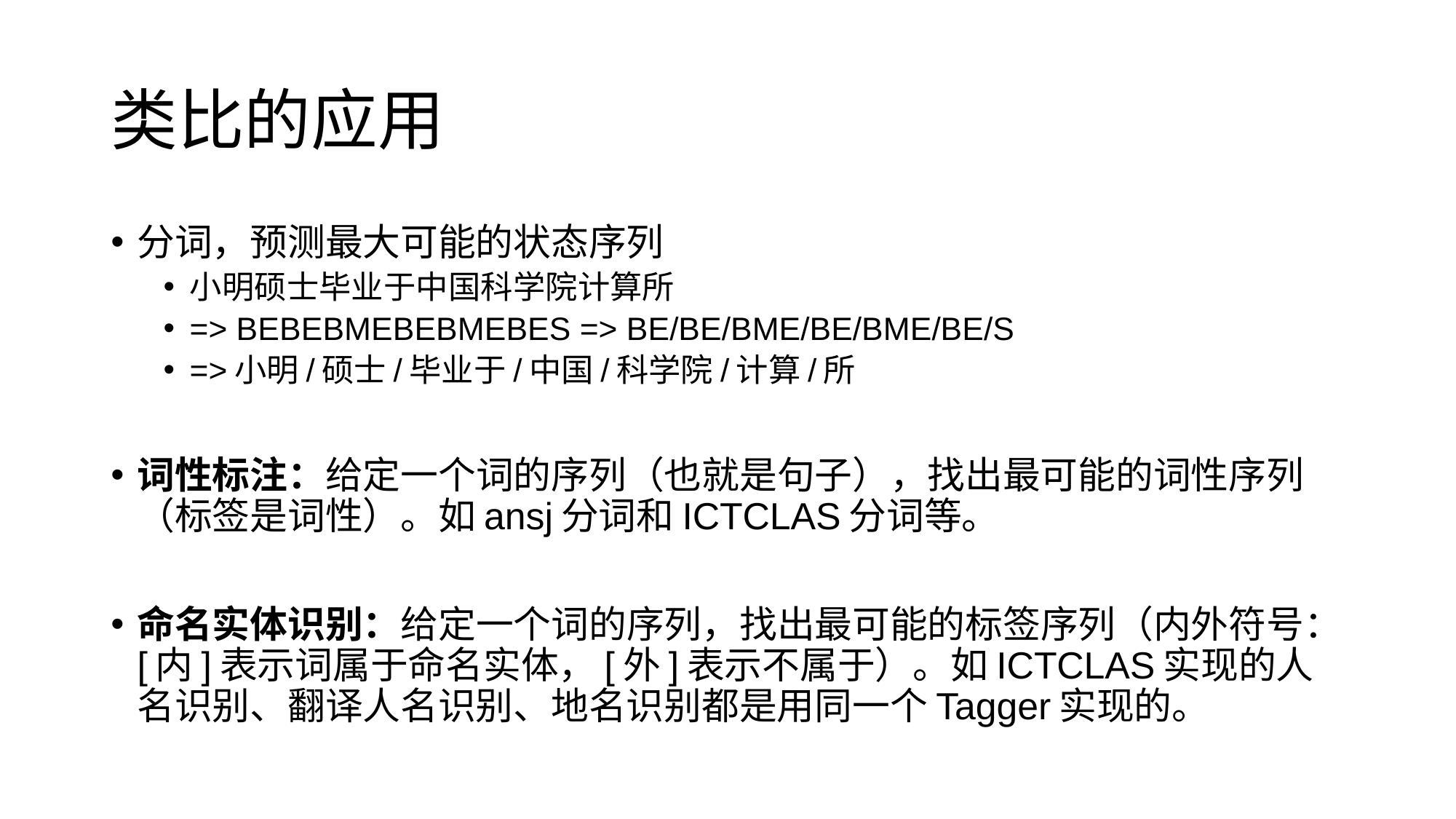

# 类比的应用
分词，预测最大可能的状态序列
小明硕士毕业于中国科学院计算所
=> BEBEBMEBEBMEBES => BE/BE/BME/BE/BME/BE/S
=>小明/硕士/毕业于/中国/科学院/计算/所

词性标注：给定一个词的序列（也就是句子），找出最可能的词性序列（标签是词性）。如ansj分词和ICTCLAS分词等。

命名实体识别：给定一个词的序列，找出最可能的标签序列（内外符号：[内]表示词属于命名实体，[外]表示不属于）。如ICTCLAS实现的人名识别、翻译人名识别、地名识别都是用同一个Tagger实现的。